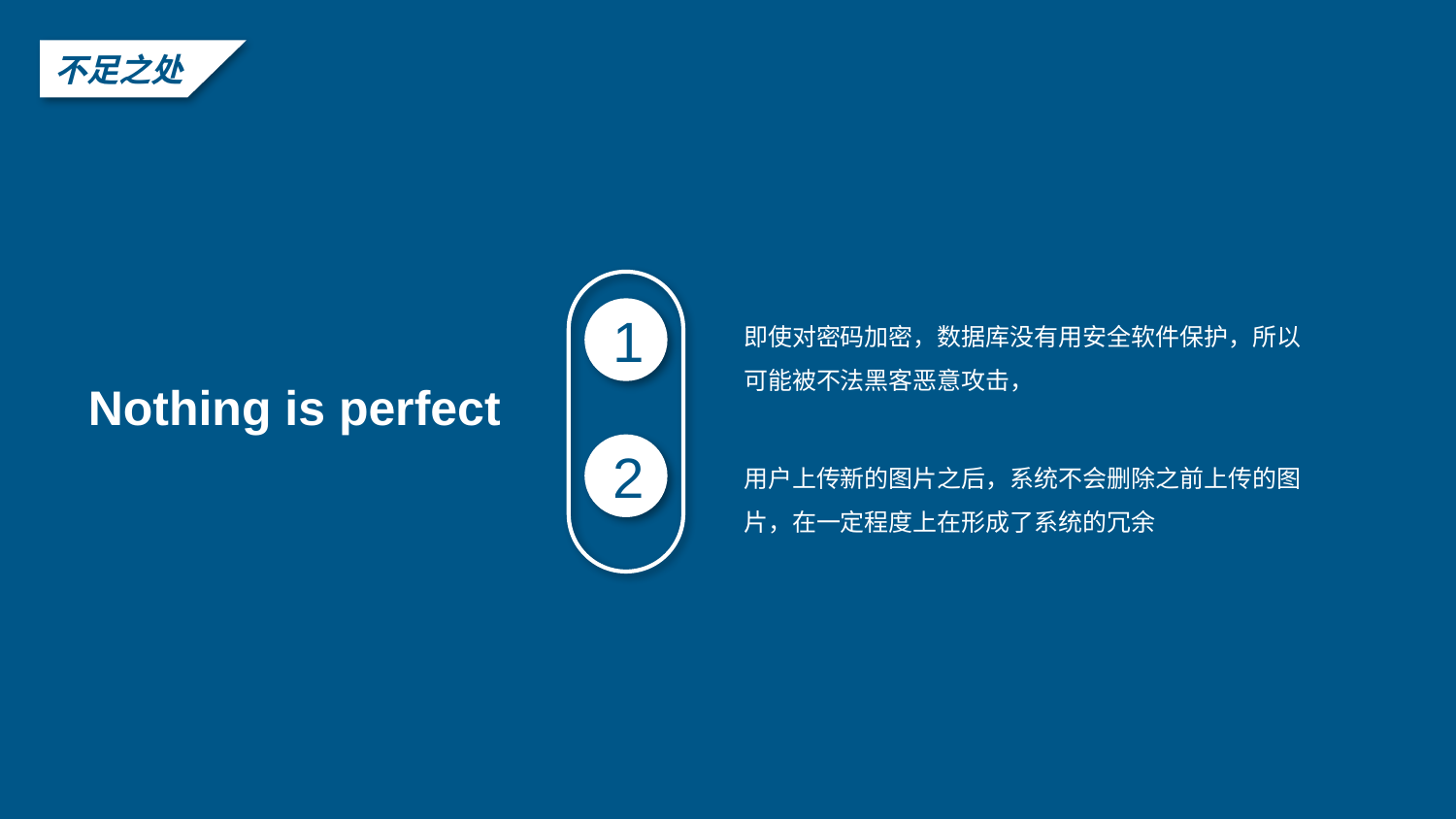

不足之处
1
即使对密码加密，数据库没有用安全软件保护，所以可能被不法黑客恶意攻击，

Nothing is perfect
2
用户上传新的图片之后，系统不会删除之前上传的图片，在一定程度上在形成了系统的冗余